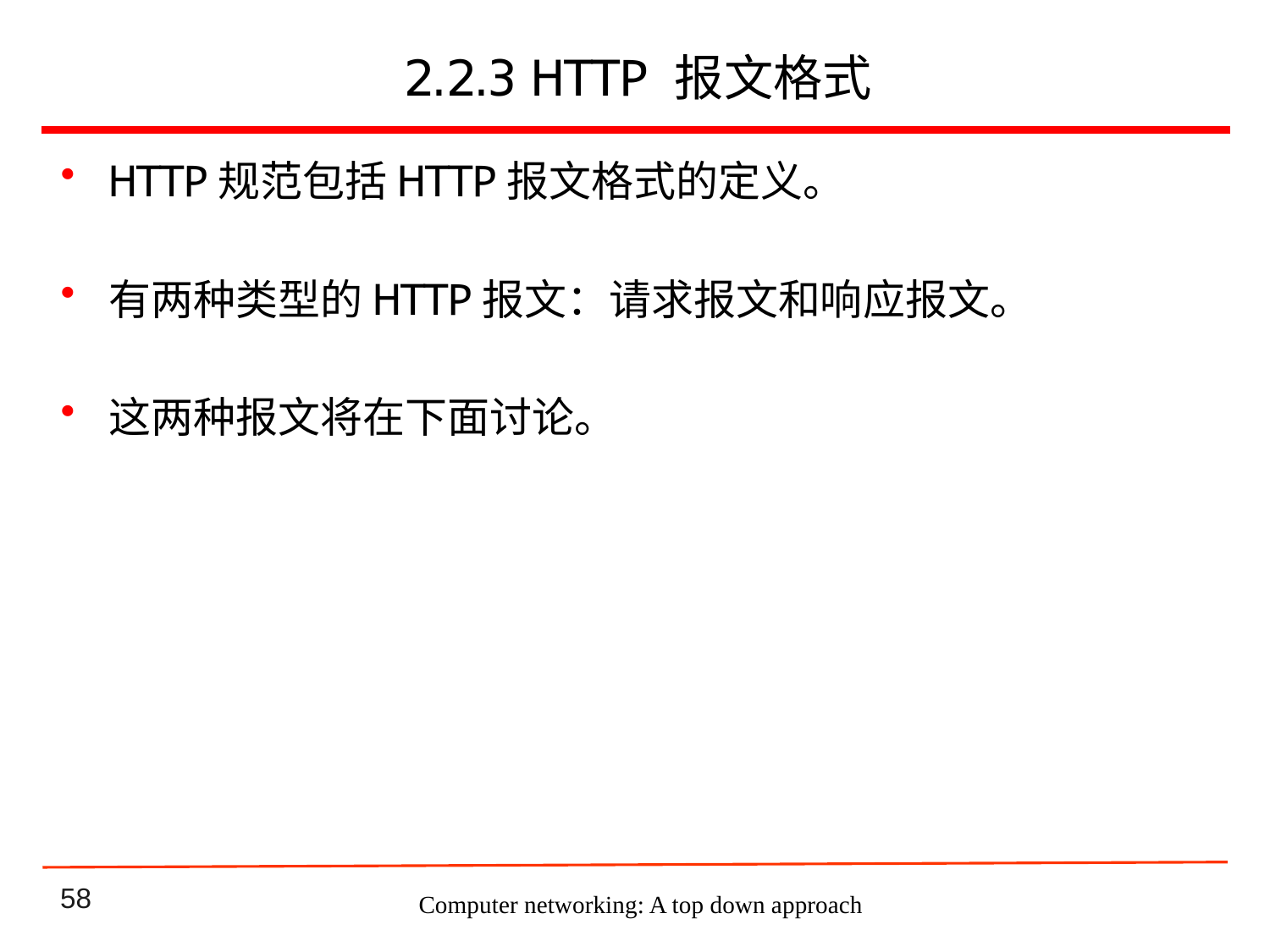

# 2.2.3 HTTP 报文格式
HTTP规范包括HTTP报文格式的定义。

有两种类型的HTTP报文：请求报文和响应报文。

这两种报文将在下面讨论。
Computer networking: A top down approach